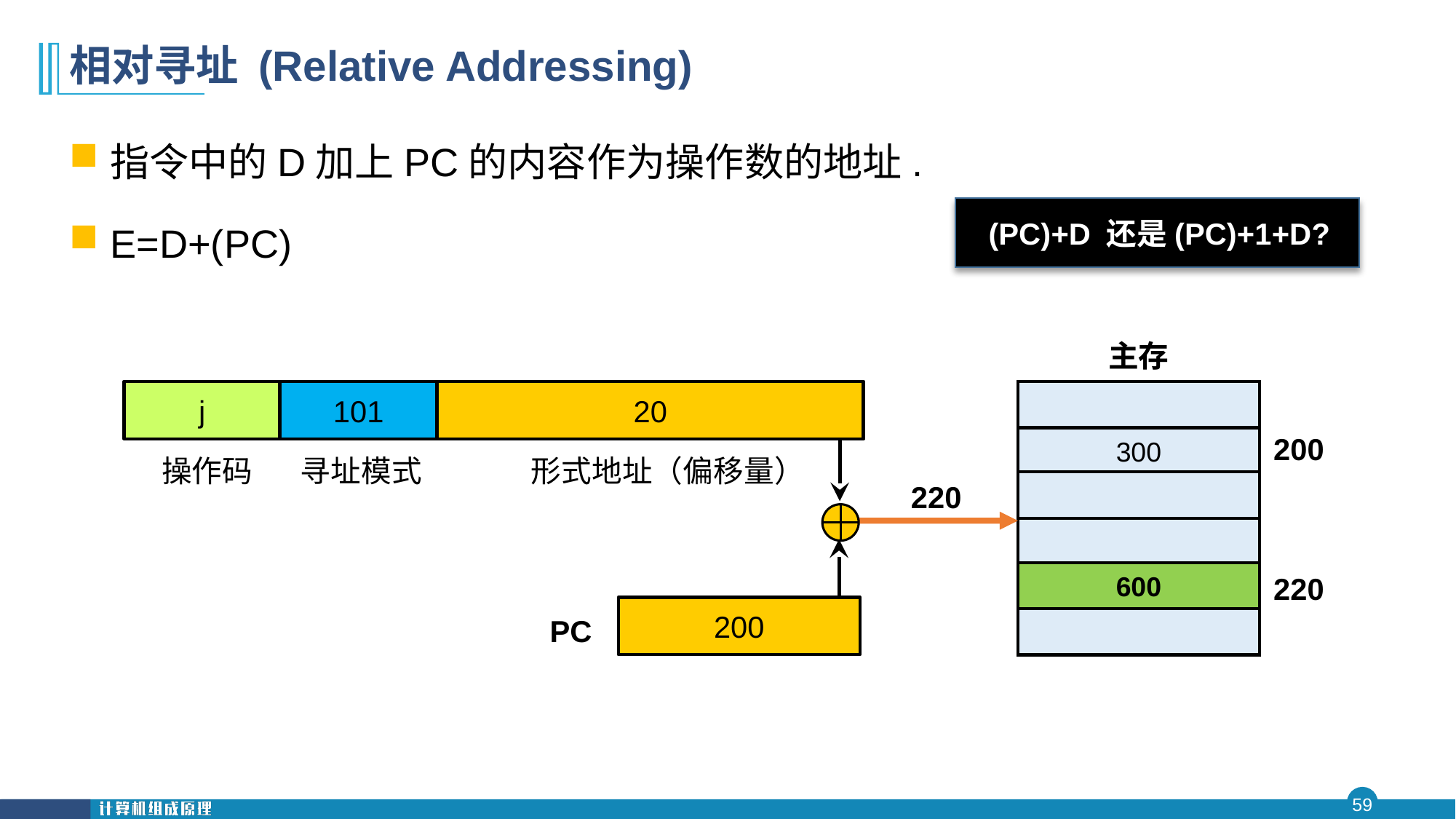

# 相对寻址 (Relative Addressing)
指令中的D加上PC的内容作为操作数的地址.
E=D+(PC)

(PC)+D 还是(PC)+1+D?
主存

200
300

600
220

j
101
20
操作码
寻址模式
形式地址（偏移量）
220

200
PC